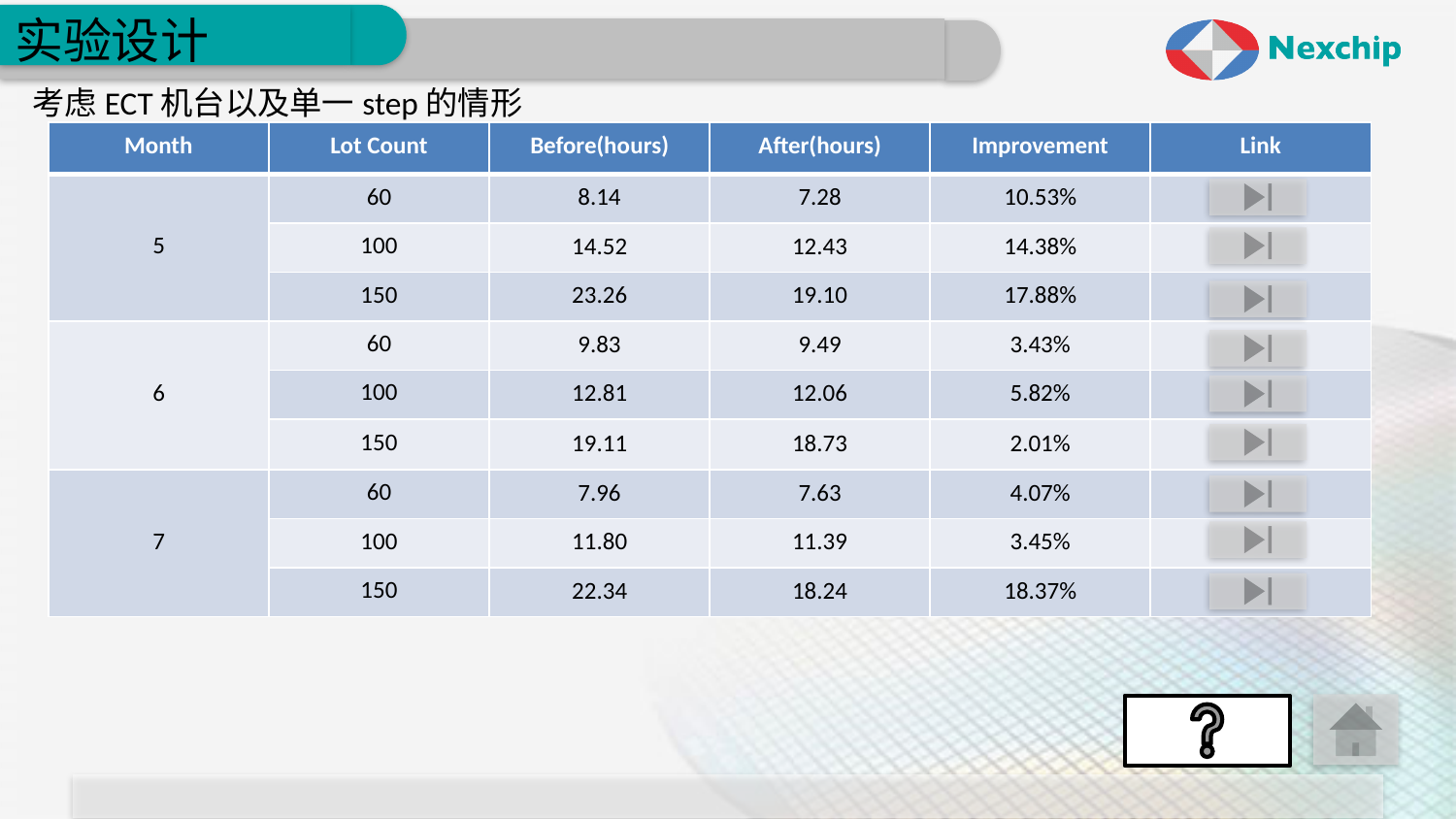

# 实验设计
考虑ECT机台以及单一step的情形
| Month | Lot Count | Before(hours) | After(hours) | Improvement | Link |
| --- | --- | --- | --- | --- | --- |
| 5 | 60 | 8.14 | 7.28 | 10.53% |  |
|  | 100 | 14.52 | 12.43 | 14.38% |  |
|  | 150 | 23.26 | 19.10 | 17.88% |  |
| 6 | 60 | 9.83 | 9.49 | 3.43% |  |
|  | 100 | 12.81 | 12.06 | 5.82% |  |
|  | 150 | 19.11 | 18.73 | 2.01% |  |
| 7 | 60 | 7.96 | 7.63 | 4.07% |  |
|  | 100 | 11.80 | 11.39 | 3.45% |  |
|  | 150 | 22.34 | 18.24 | 18.37% |  |